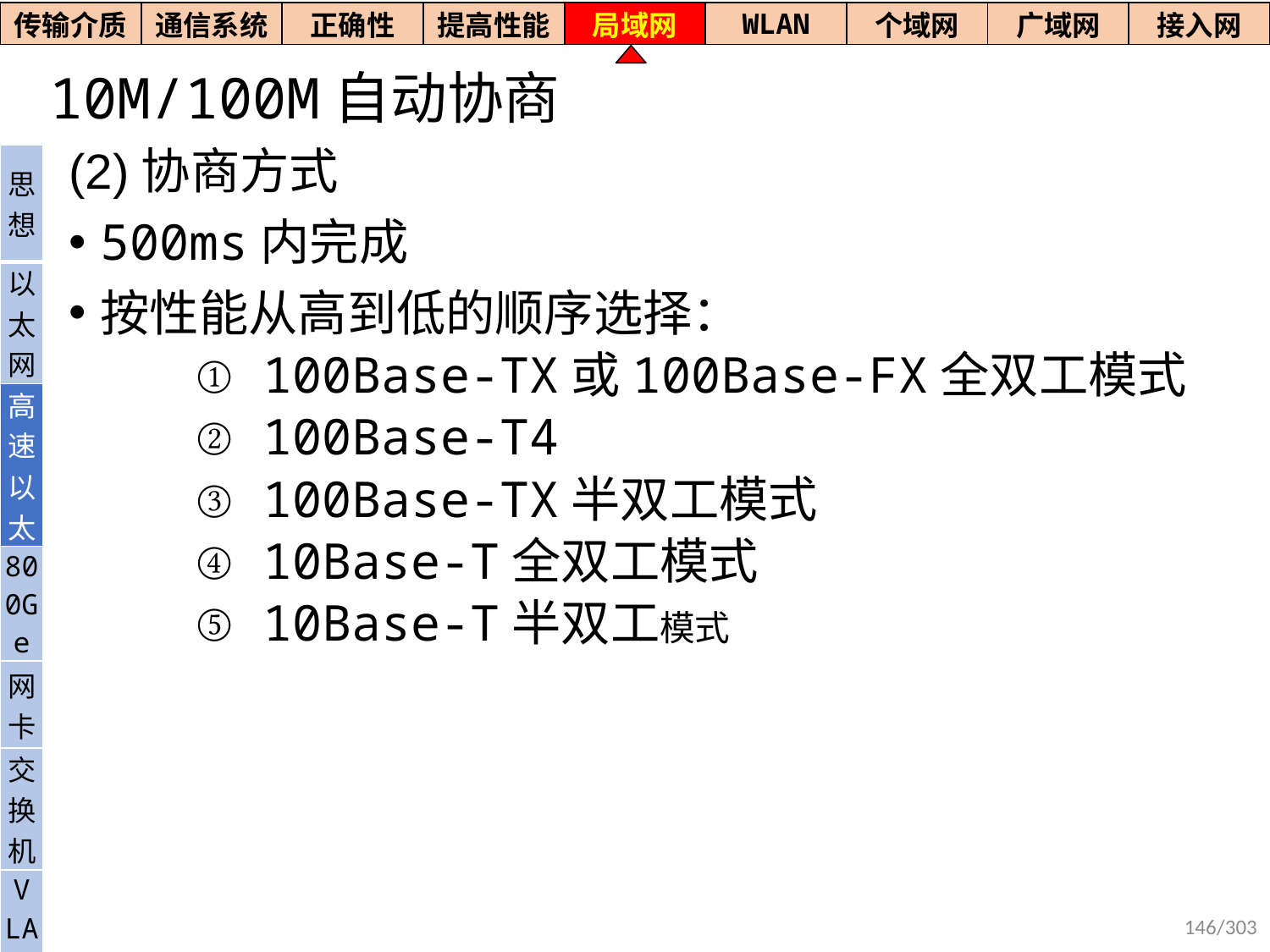

| 传输介质 | 通信系统 | 正确性 | 提高性能 | 局域网 | WLAN | 个域网 | 广域网 | 接入网 |
| --- | --- | --- | --- | --- | --- | --- | --- | --- |

# 10M/100M自动协商
(2)协商方式
500ms内完成
按性能从高到低的顺序选择：
① 100Base-TX或100Base-FX全双工模式
② 100Base-T4
③ 100Base-TX半双工模式
④ 10Base-T全双工模式
⑤ 10Base-T半双工模式
| 思想 |
| --- |
| 以太网 |
| 高速以太 |
| 800Ge |
| 网卡 |
| 交换机 |
| V LAN |
146/303